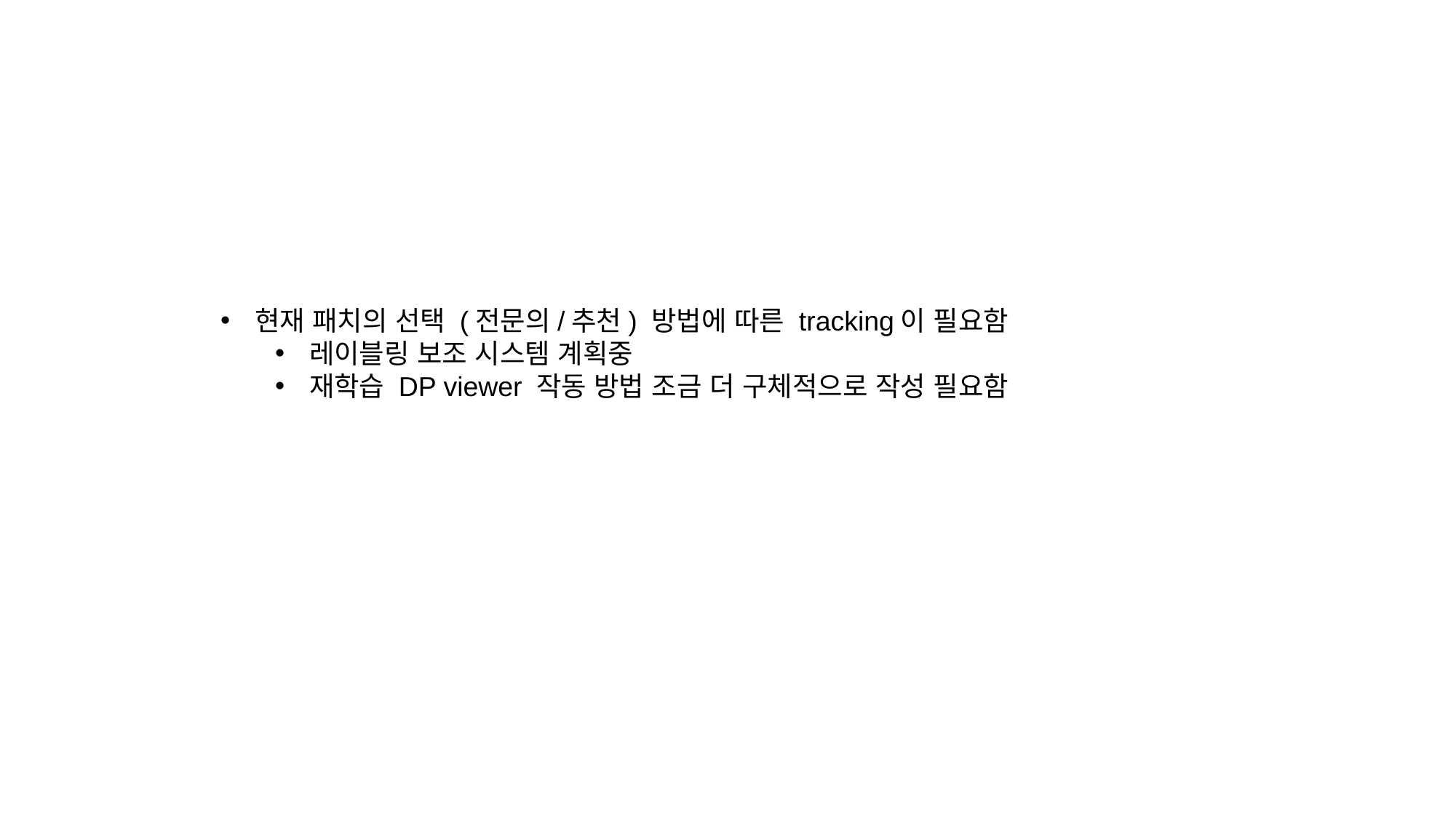

현재 패치의 선택 (전문의/추천) 방법에 따른 tracking이 필요함
레이블링 보조 시스템 계획중
재학습 DP viewer 작동 방법 조금 더 구체적으로 작성 필요함